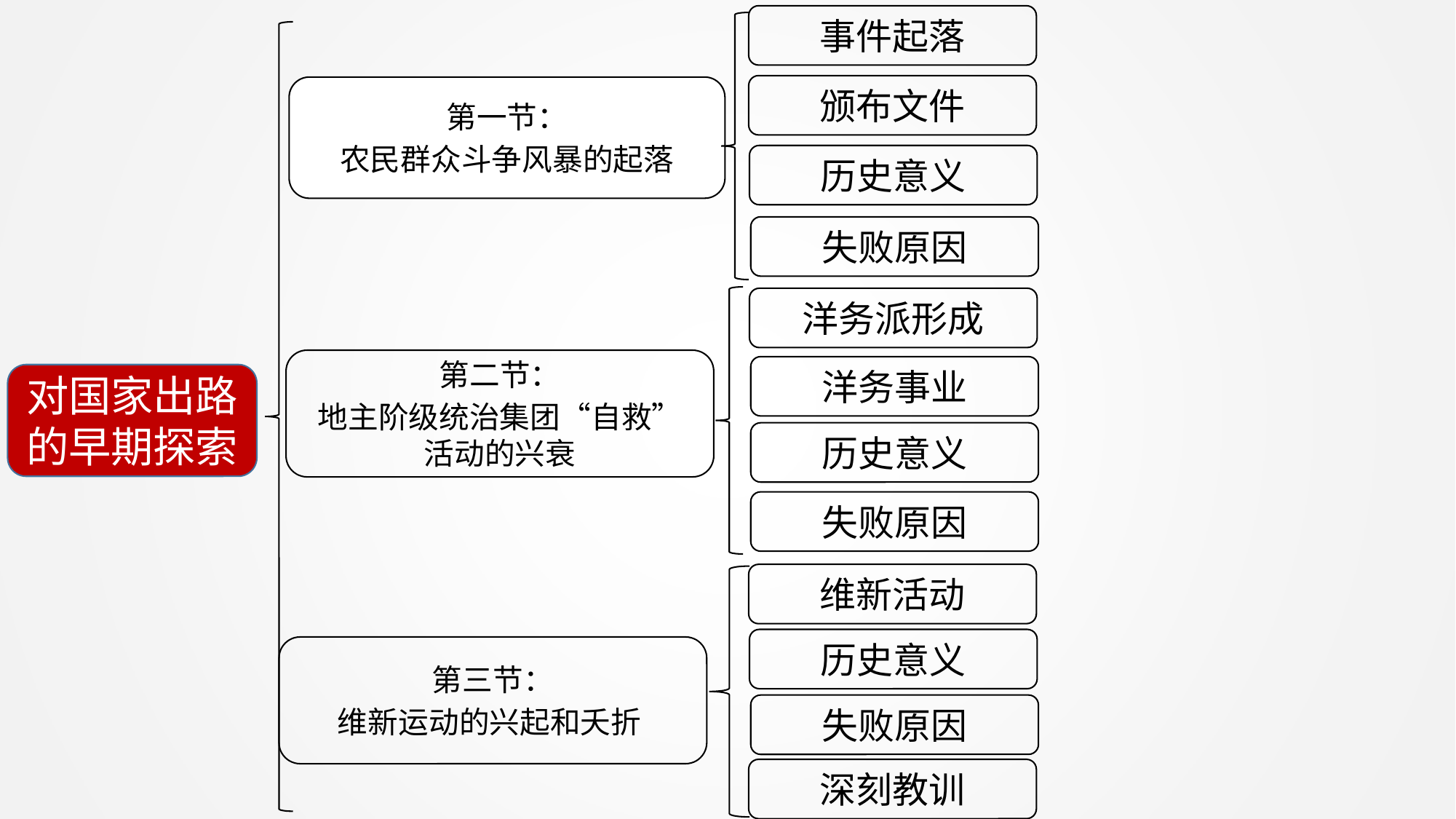

事件起落

颁布文件
第一节：
农民群众斗争风暴的起落
历史意义
失败原因

洋务派形成
第二节：
地主阶级统治集团“自救”活动的兴衰
洋务事业
对国家出路的早期探索
历史意义
失败原因
维新活动

历史意义
第三节：
维新运动的兴起和夭折
失败原因
深刻教训